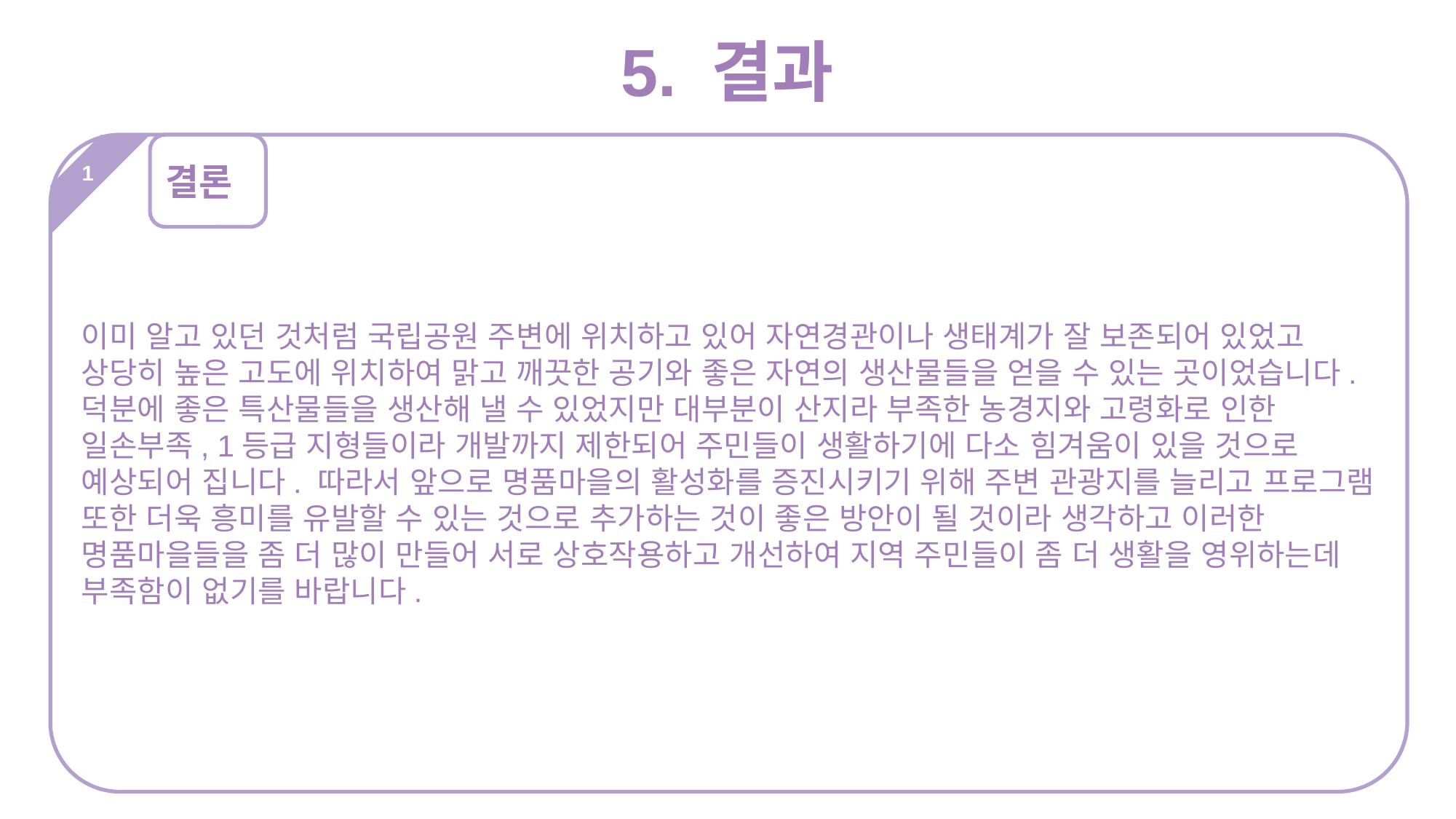

5. 결과
이미 알고 있던 것처럼 국립공원 주변에 위치하고 있어 자연경관이나 생태계가 잘 보존되어 있었고 상당히 높은 고도에 위치하여 맑고 깨끗한 공기와 좋은 자연의 생산물들을 얻을 수 있는 곳이었습니다. 덕분에 좋은 특산물들을 생산해 낼 수 있었지만 대부분이 산지라 부족한 농경지와 고령화로 인한 일손부족, 1등급 지형들이라 개발까지 제한되어 주민들이 생활하기에 다소 힘겨움이 있을 것으로 예상되어 집니다. 따라서 앞으로 명품마을의 활성화를 증진시키기 위해 주변 관광지를 늘리고 프로그램 또한 더욱 흥미를 유발할 수 있는 것으로 추가하는 것이 좋은 방안이 될 것이라 생각하고 이러한 명품마을들을 좀 더 많이 만들어 서로 상호작용하고 개선하여 지역 주민들이 좀 더 생활을 영위하는데 부족함이 없기를 바랍니다.
1
결론